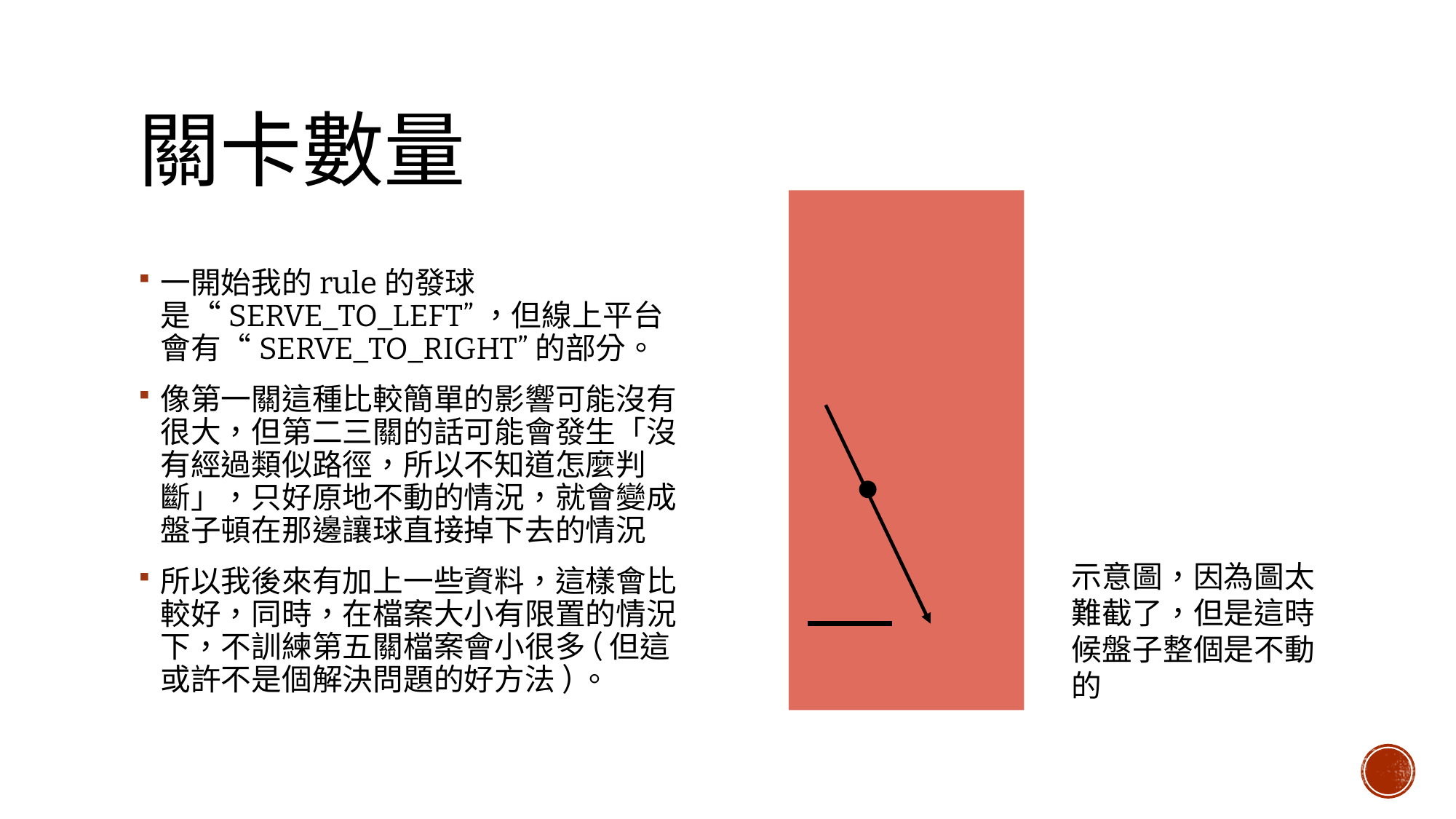

# 關卡數量

一開始我的rule的發球是“SERVE_TO_LEFT”，但線上平台會有“SERVE_TO_RIGHT”的部分。
像第一關這種比較簡單的影響可能沒有很大，但第二三關的話可能會發生「沒有經過類似路徑，所以不知道怎麼判斷」，只好原地不動的情況，就會變成盤子頓在那邊讓球直接掉下去的情況
所以我後來有加上一些資料，這樣會比較好，同時，在檔案大小有限置的情況下，不訓練第五關檔案會小很多(但這或許不是個解決問題的好方法)。

示意圖，因為圖太難截了，但是這時候盤子整個是不動的